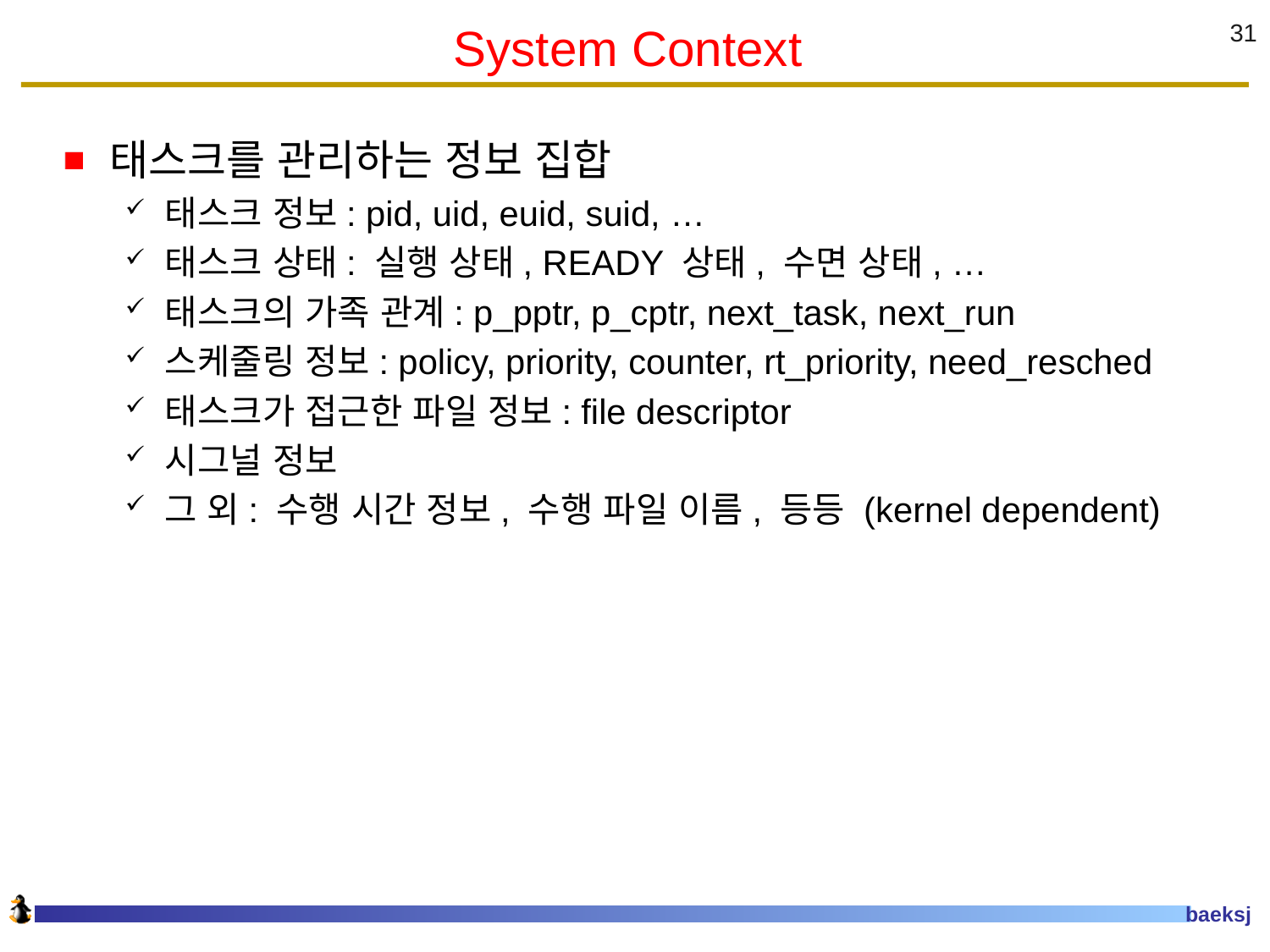

# System Context
31
태스크를 관리하는 정보 집합
태스크 정보: pid, uid, euid, suid, …
태스크 상태: 실행 상태, READY 상태, 수면 상태, …
태스크의 가족 관계: p_pptr, p_cptr, next_task, next_run
스케줄링 정보: policy, priority, counter, rt_priority, need_resched
태스크가 접근한 파일 정보: file descriptor
시그널 정보
그 외: 수행 시간 정보, 수행 파일 이름, 등등 (kernel dependent)